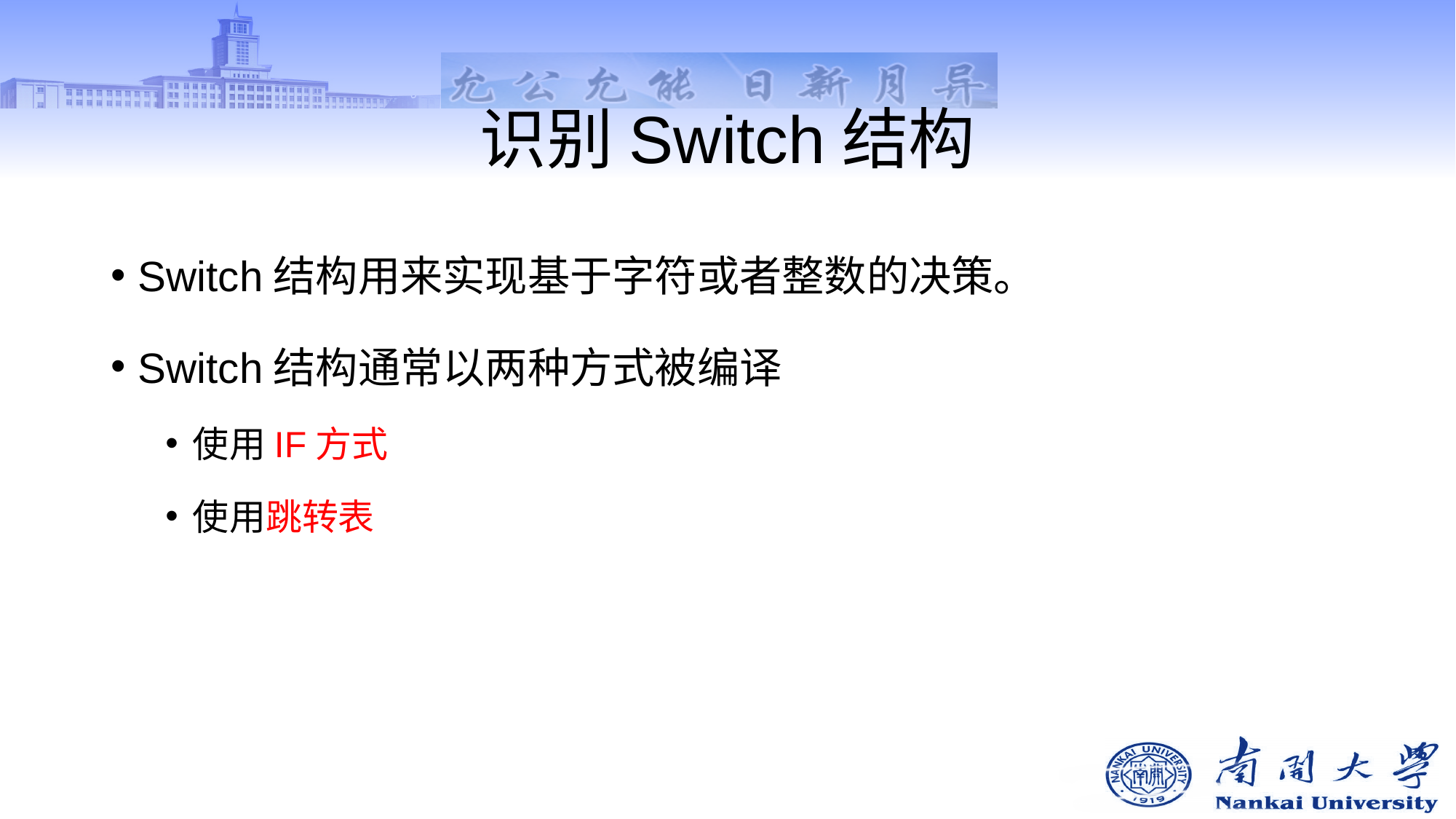

# 识别Switch结构
Switch结构用来实现基于字符或者整数的决策。
Switch结构通常以两种方式被编译
使用IF方式
使用跳转表